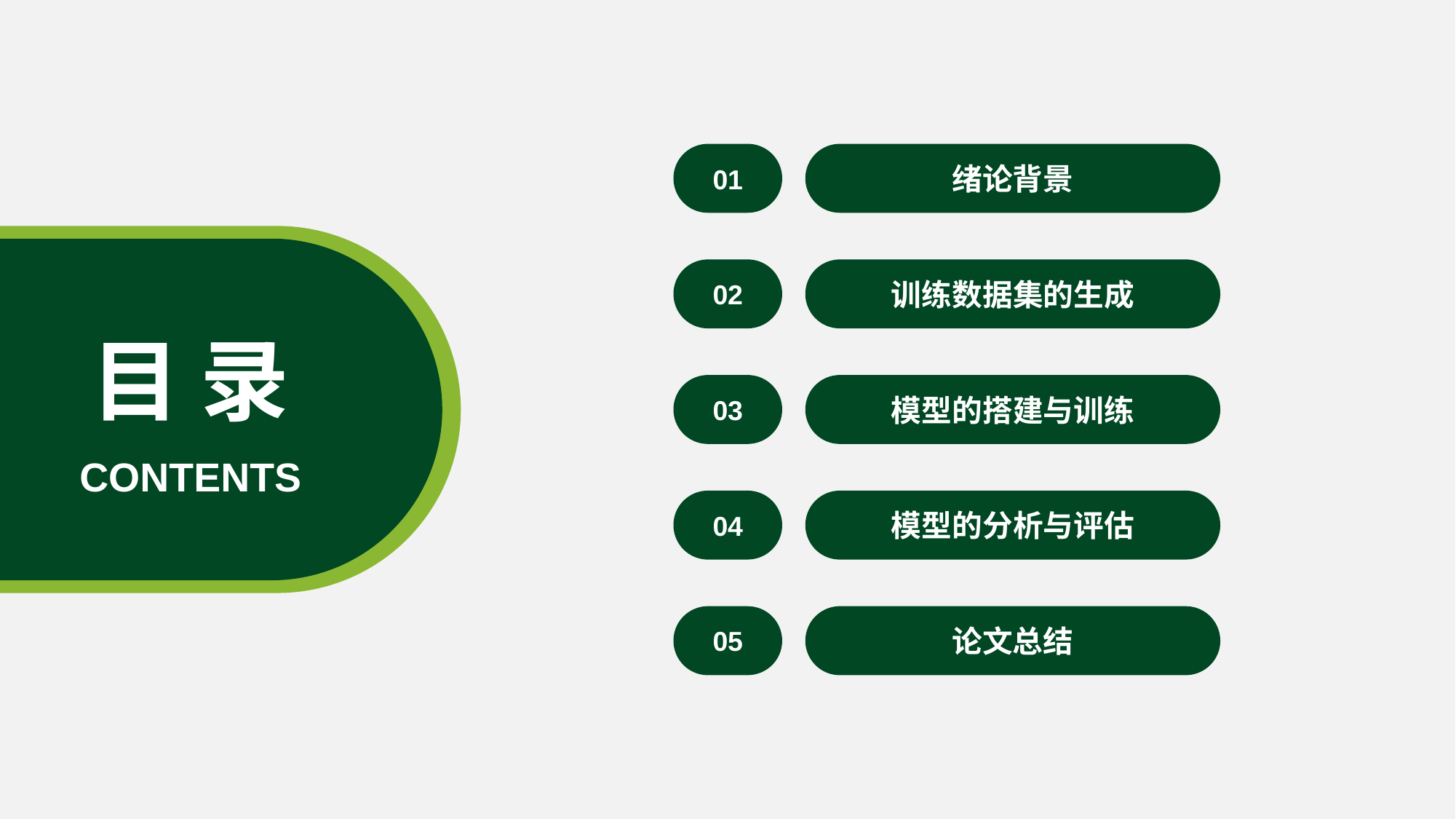

01
绪论背景

02
训练数据集的生成
目 录
03
模型的搭建与训练
CONTENTS
04
模型的分析与评估
05
论文总结